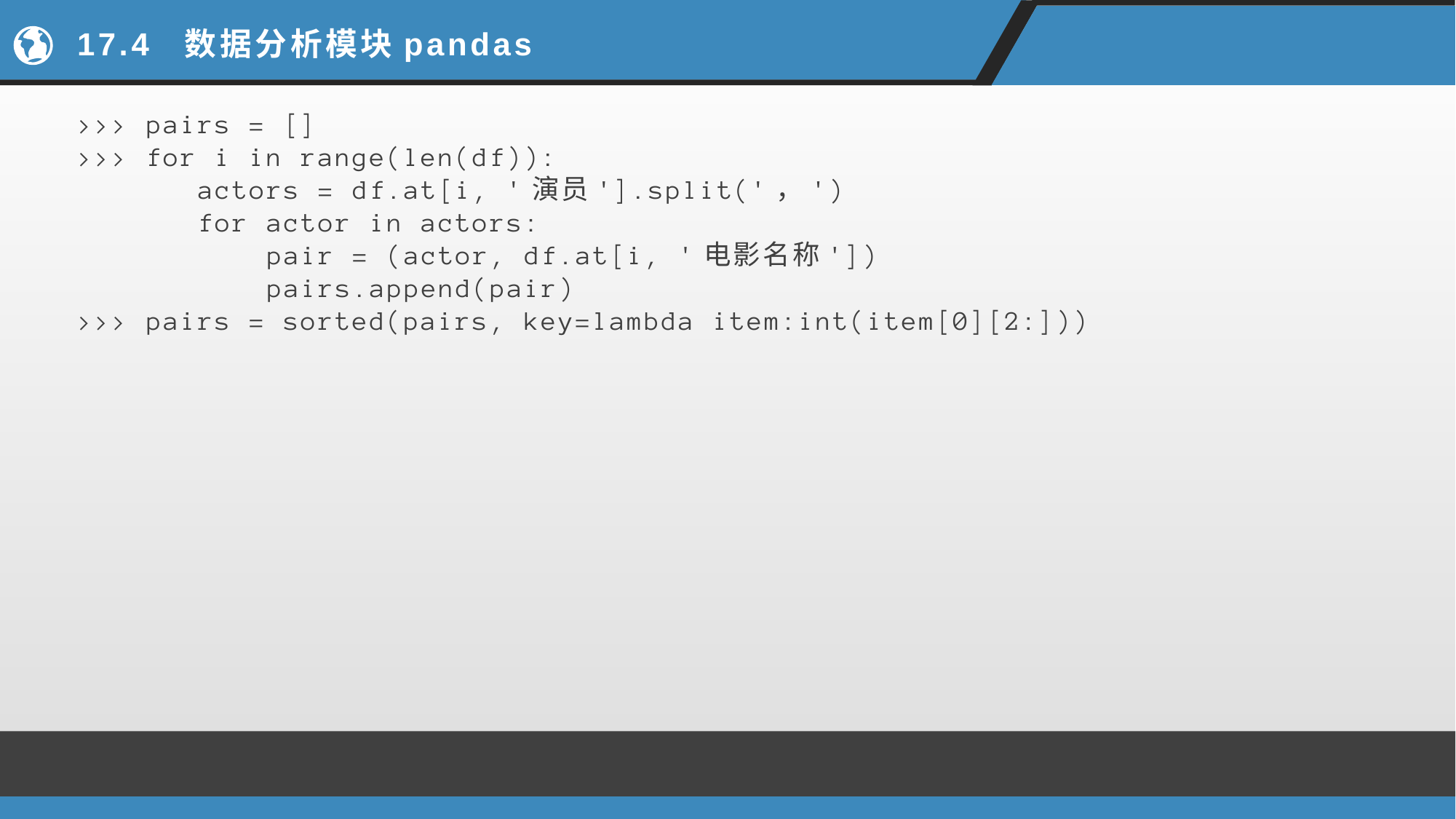

# 17.4  数据分析模块pandas

>>> pairs = []
>>> for i in range(len(df)):
       actors = df.at[i, '演员'].split('，')
       for actor in actors:
           pair = (actor, df.at[i, '电影名称'])
           pairs.append(pair)
>>> pairs = sorted(pairs, key=lambda item:int(item[0][2:]))